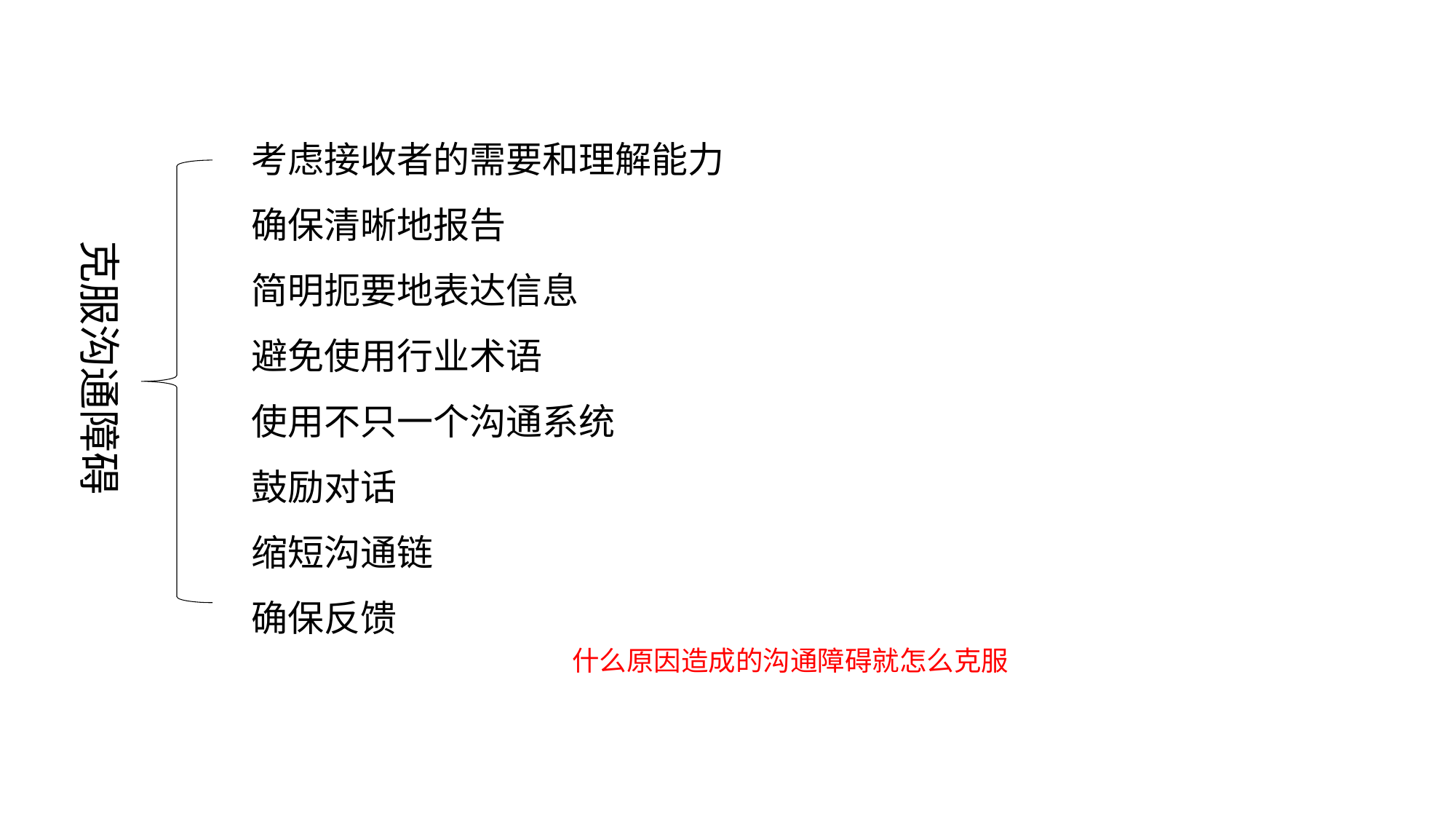

考虑接收者的需要和理解能力
确保清晰地报告
简明扼要地表达信息
避免使用行业术语
使用不只一个沟通系统
鼓励对话
缩短沟通链
确保反馈

克服沟通障碍
什么原因造成的沟通障碍就怎么克服